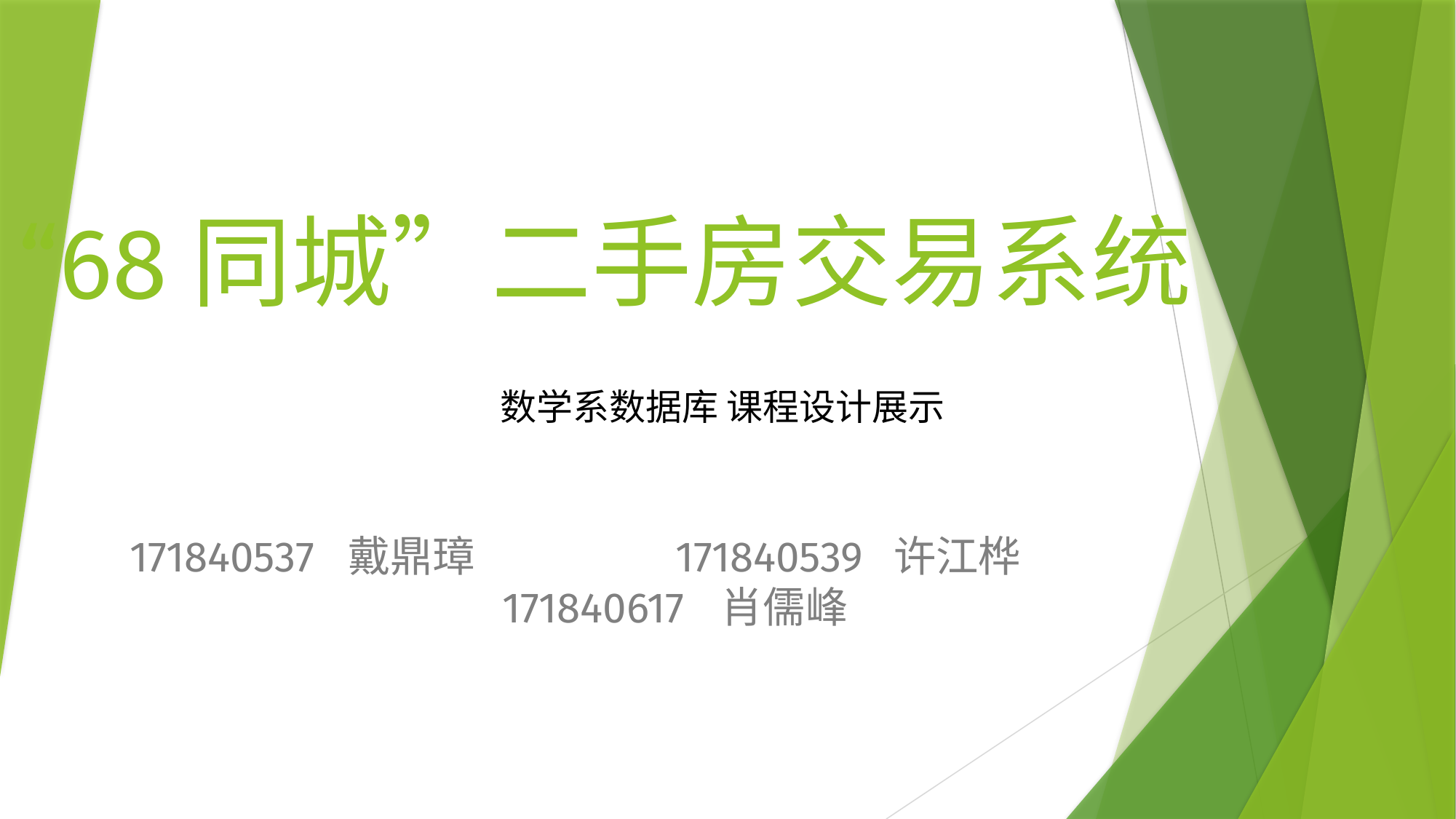

# “68同城”二手房交易系统
数学系数据库 课程设计展示
171840537	戴鼎璋		171840539	许江桦		171840617	肖儒峰